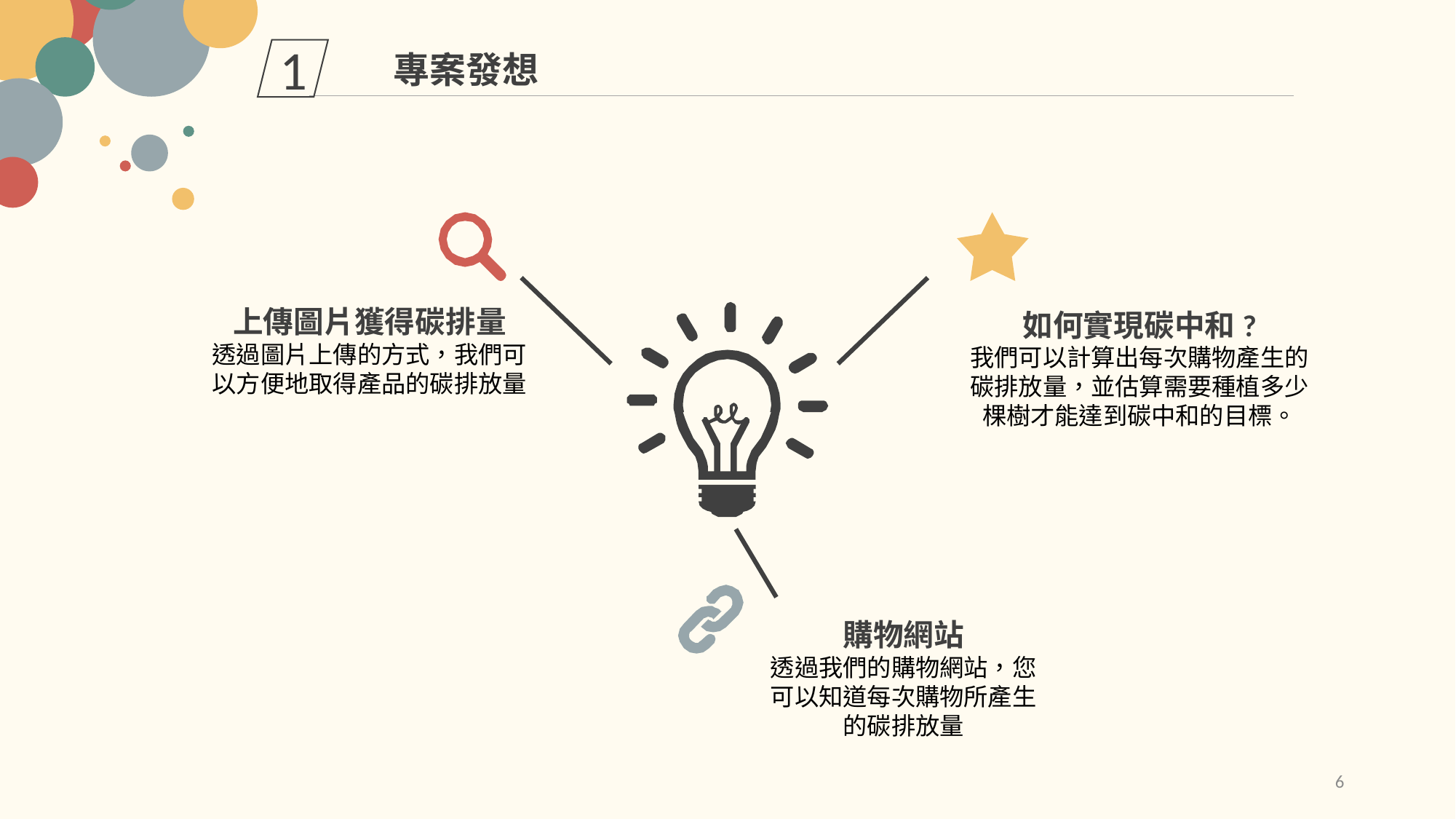

1
專案發想

上傳圖片獲得碳排量
透過圖片上傳的方式，我們可以方便地取得產品的碳排放量
如何實現碳中和?
我們可以計算出每次購物產生的碳排放量，並估算需要種植多少棵樹才能達到碳中和的目標。

購物網站
透過我們的購物網站，您可以知道每次購物所產生的碳排放量
6